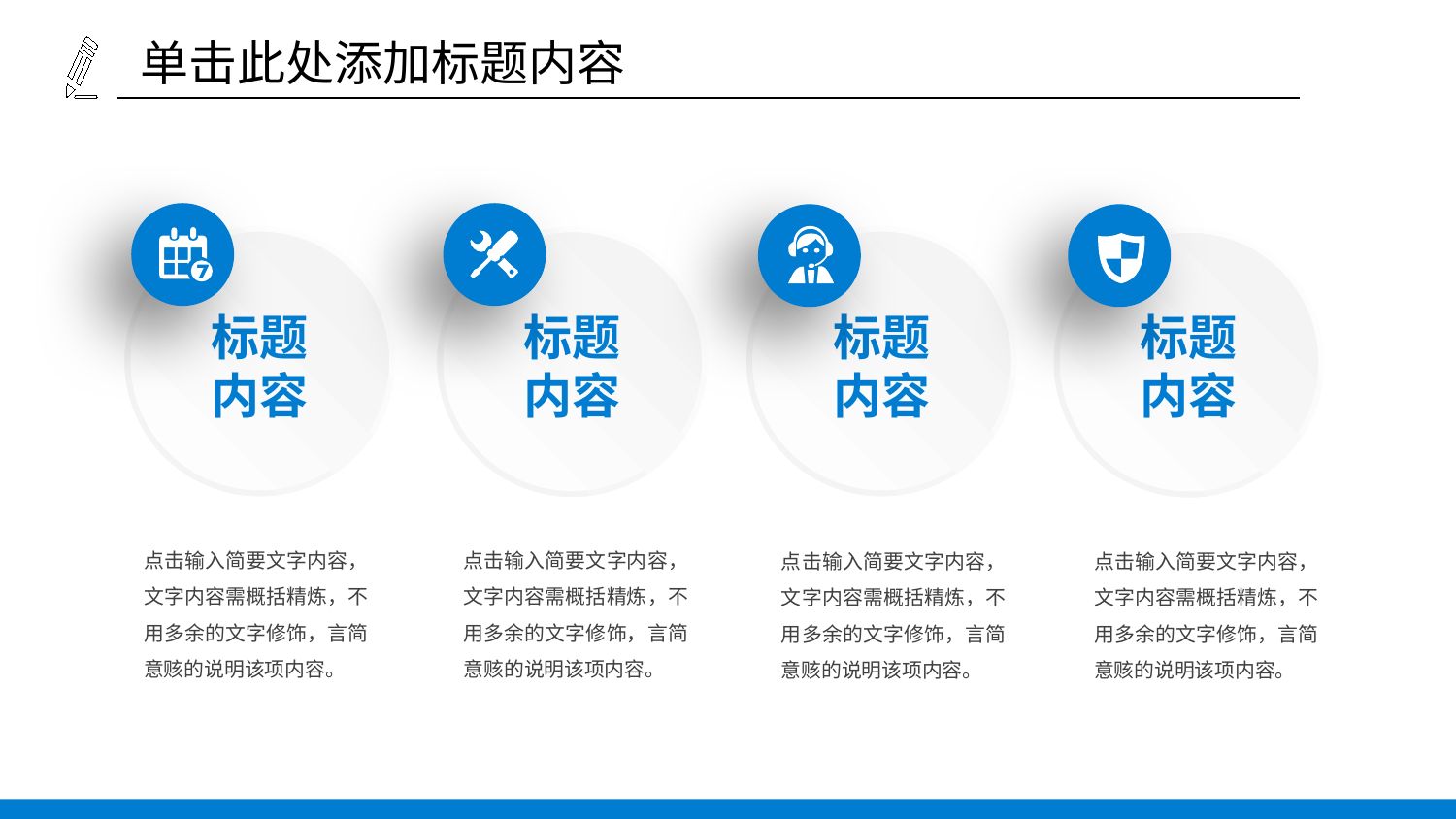

单击此处添加标题内容

标题
内容

标题
内容

标题
内容

标题
内容

点击输入简要文字内容，文字内容需概括精炼，不用多余的文字修饰，言简意赅的说明该项内容。
点击输入简要文字内容，文字内容需概括精炼，不用多余的文字修饰，言简意赅的说明该项内容。
点击输入简要文字内容，文字内容需概括精炼，不用多余的文字修饰，言简意赅的说明该项内容。
点击输入简要文字内容，文字内容需概括精炼，不用多余的文字修饰，言简意赅的说明该项内容。